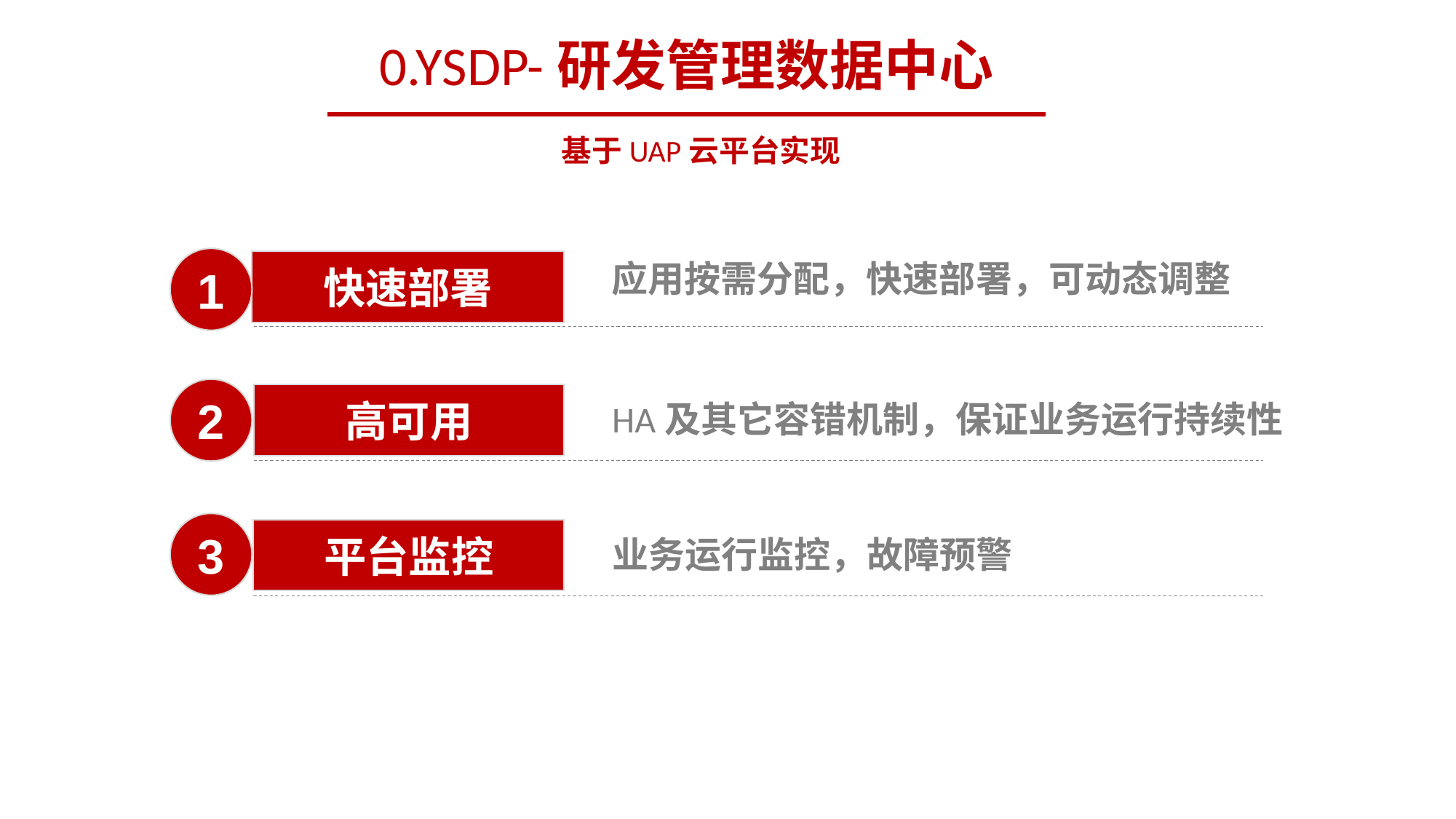

0.YSDP-研发管理数据中心

基于UAP云平台实现
1
应用按需分配，快速部署，可动态调整
快速部署
2
高可用
HA及其它容错机制，保证业务运行持续性

3
平台监控
业务运行监控，故障预警